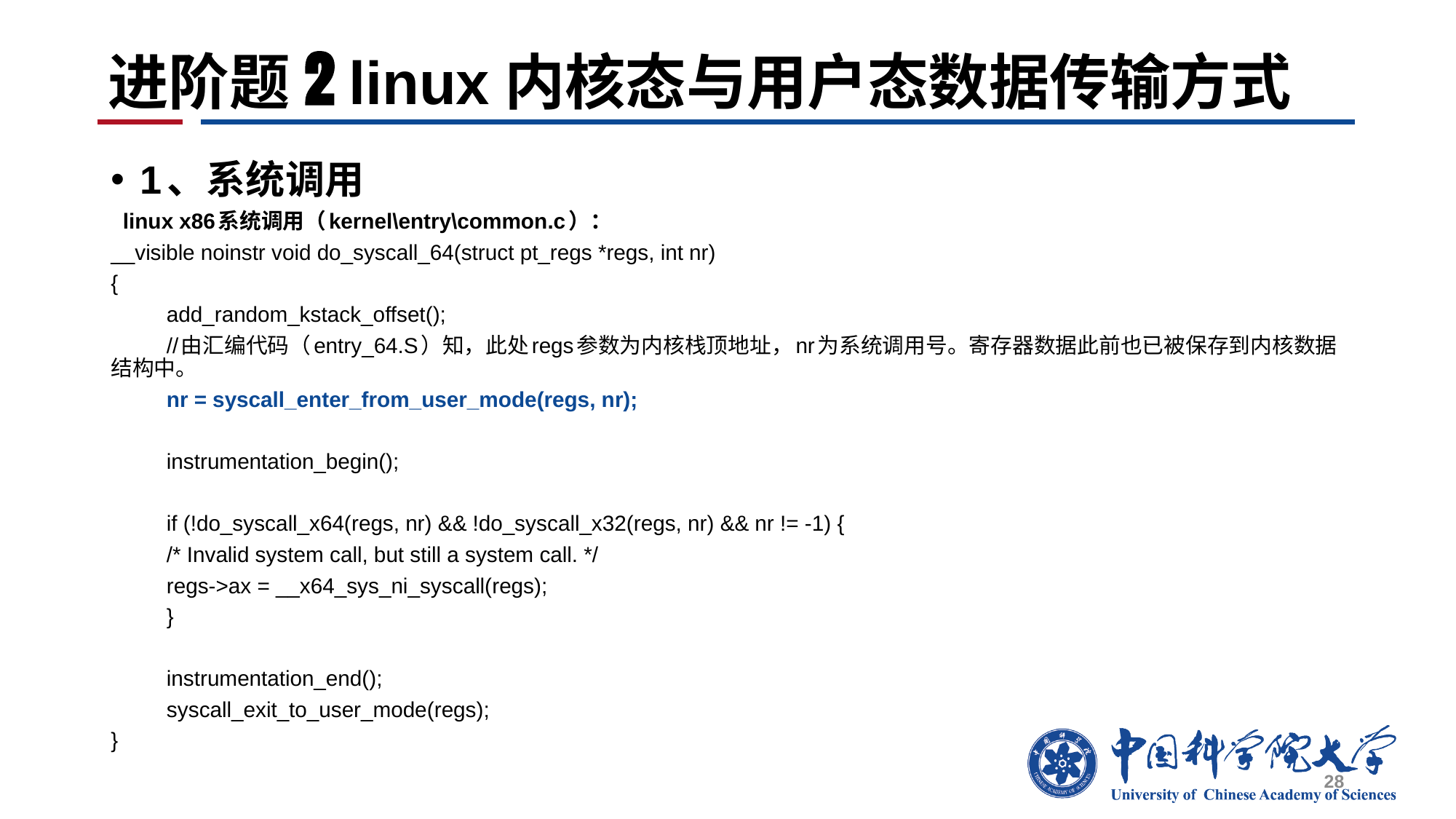

# 进阶题2 linux内核态与用户态数据传输方式
1、系统调用
  linux x86系统调用（kernel\entry\common.c）：
__visible noinstr void do_syscall_64(struct pt_regs *regs, int nr)
{
	add_random_kstack_offset();
	//由汇编代码（entry_64.S）知，此处regs参数为内核栈顶地址，nr为系统调用号。寄存器数据此前也已被保存到内核数据结构中。
	nr = syscall_enter_from_user_mode(regs, nr);

	instrumentation_begin();

	if (!do_syscall_x64(regs, nr) && !do_syscall_x32(regs, nr) && nr != -1) {
		/* Invalid system call, but still a system call. */
		regs->ax = __x64_sys_ni_syscall(regs);
	}

	instrumentation_end();
	syscall_exit_to_user_mode(regs);
}

28